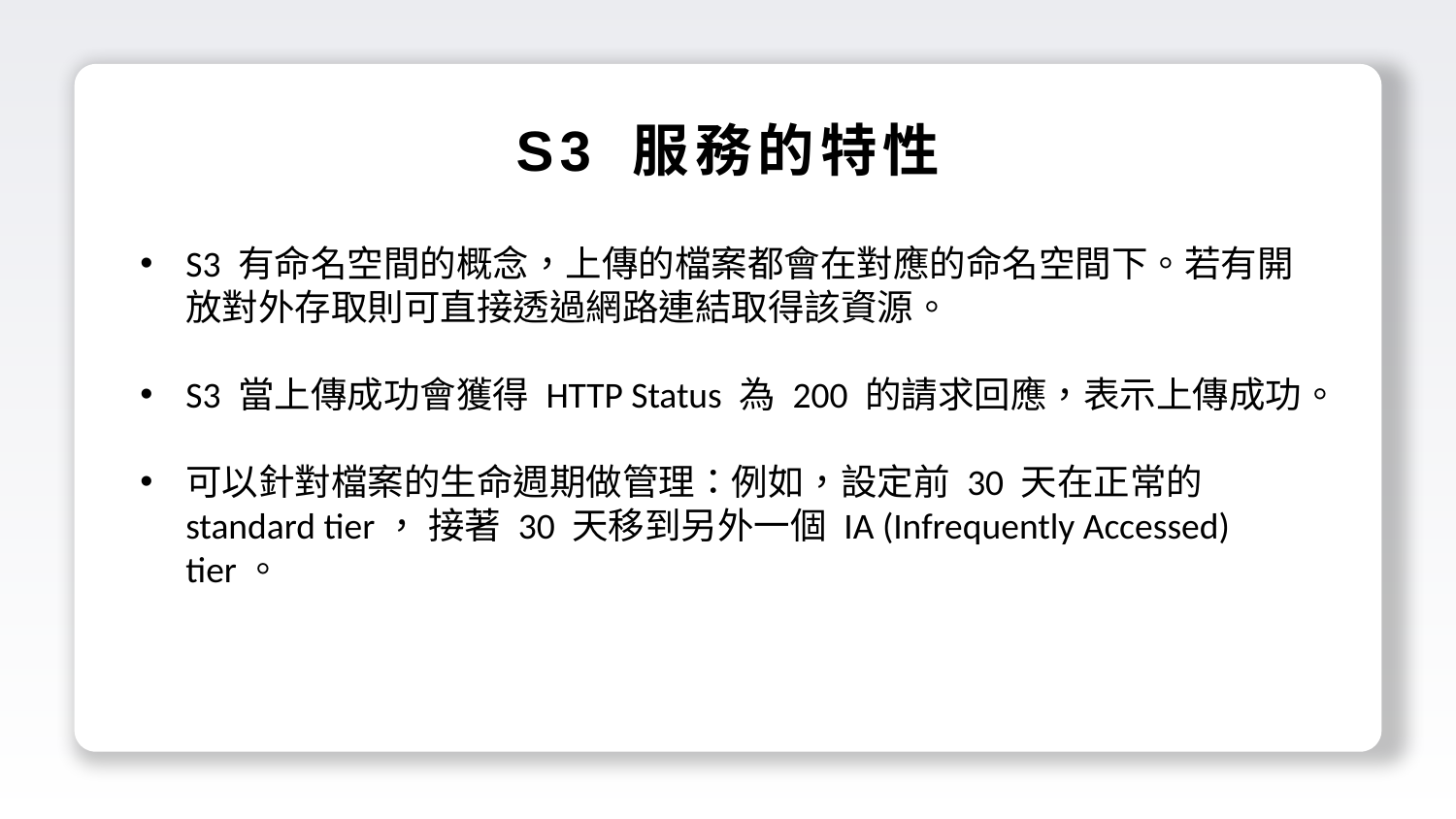

S3 服務的特性
S3 有命名空間的概念，上傳的檔案都會在對應的命名空間下。若有開放對外存取則可直接透過網路連結取得該資源。

S3 當上傳成功會獲得 HTTP Status 為 200 的請求回應，表示上傳成功。

可以針對檔案的生命週期做管理：例如，設定前 30 天在正常的 standard tier， 接著 30 天移到另外一個 IA (Infrequently Accessed) tier。